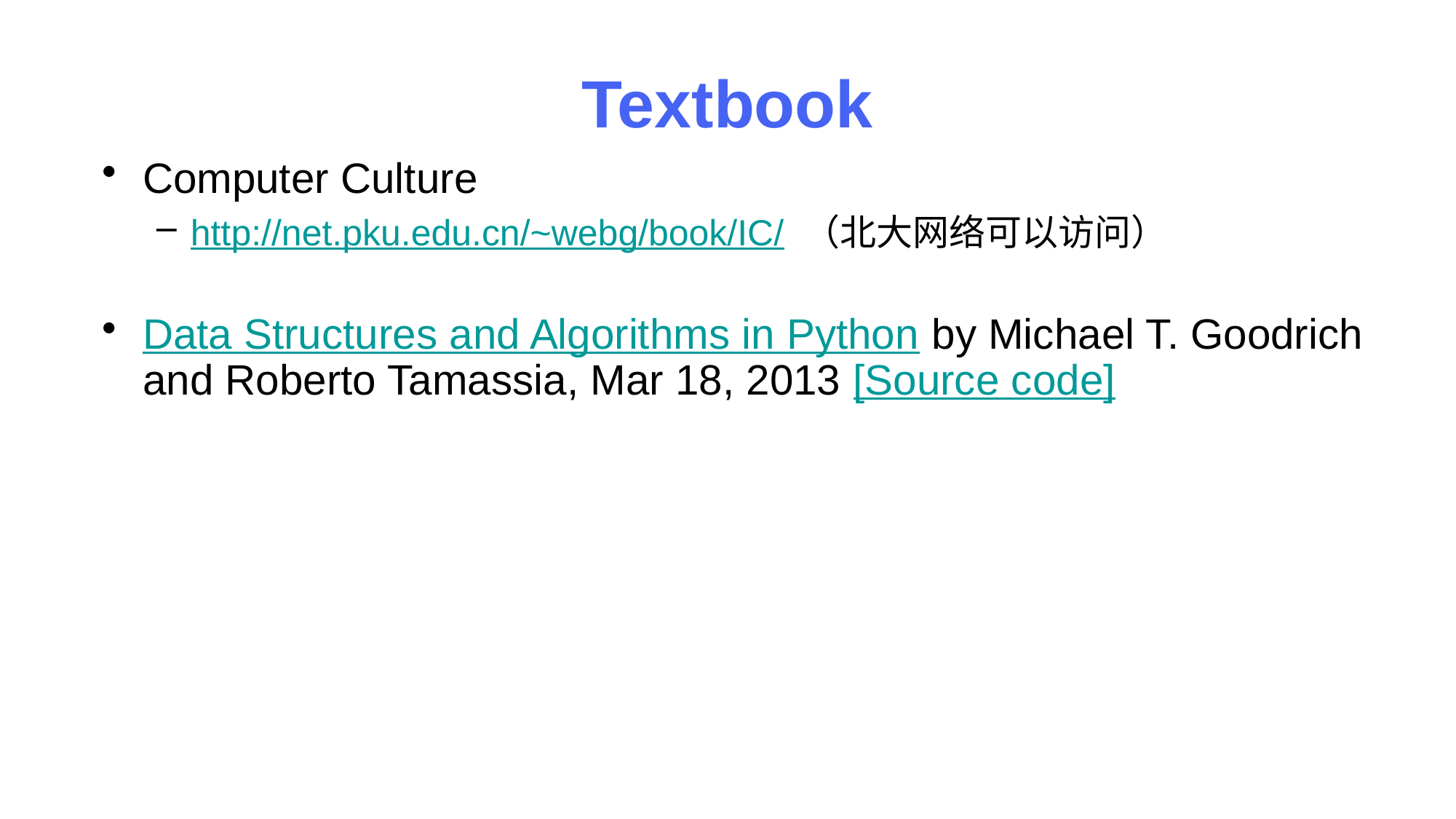

# Textbook
Computer Culture
http://net.pku.edu.cn/~webg/book/IC/ （北大网络可以访问）

Data Structures and Algorithms in Python by Michael T. Goodrich and Roberto Tamassia, Mar 18, 2013 [Source code]